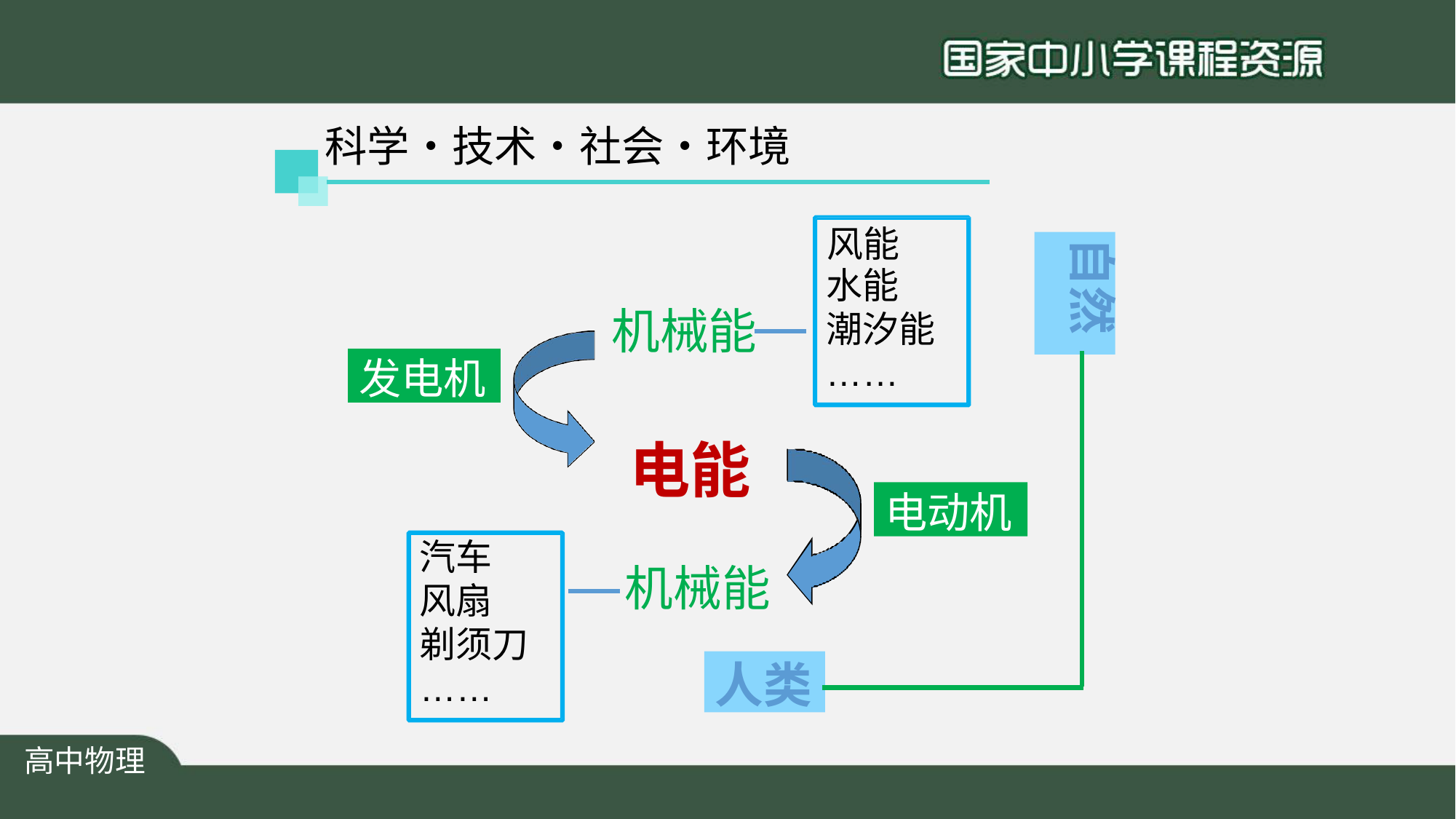

科学•技术•社会•环境

风能

自然
水能 潮汐能
机械能

……
发电机

电能

电动机

汽车 风扇 剃须刀
……
机械能

人类

高中物理